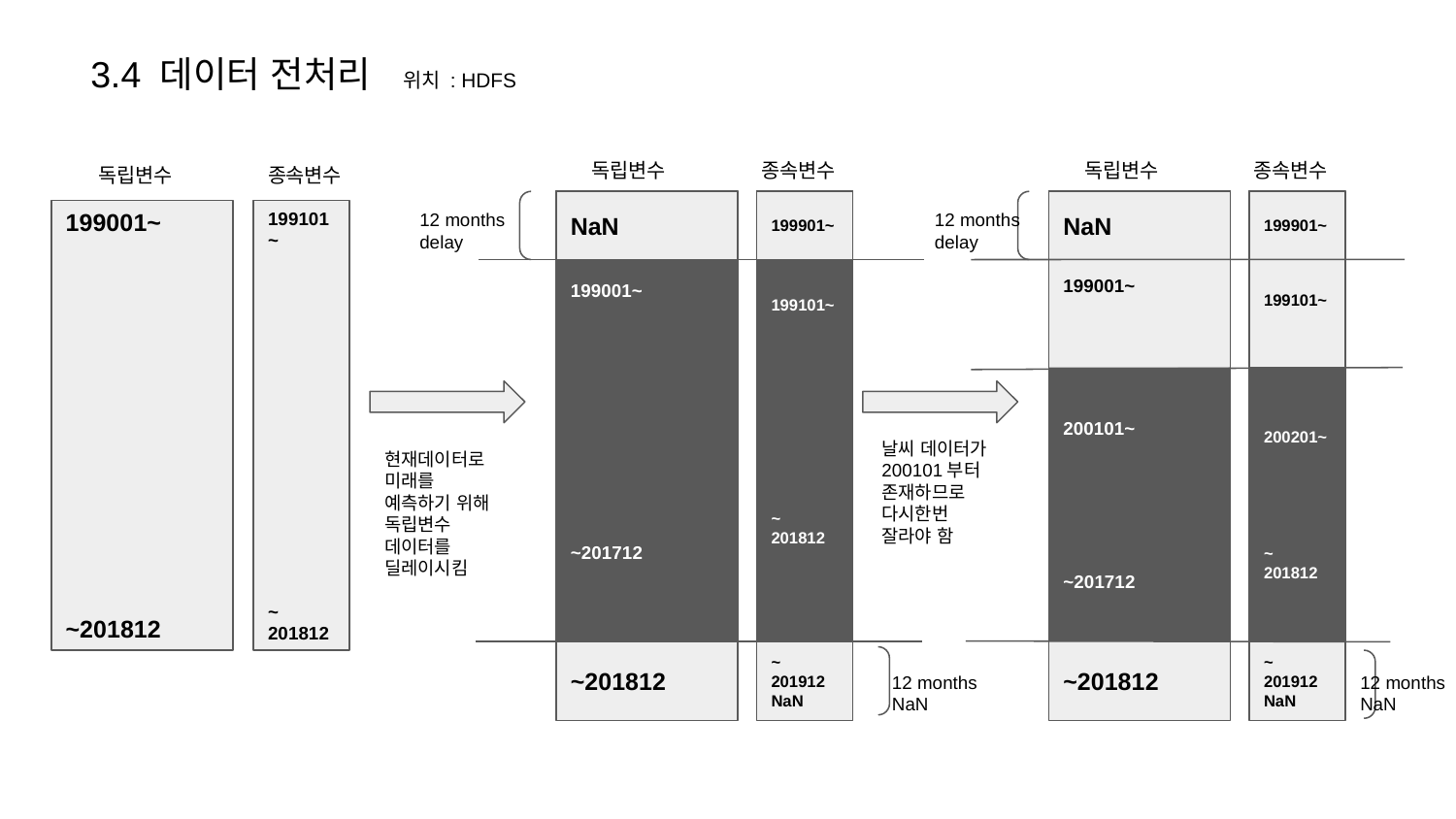

3.4 데이터 전처리
위치 : HDFS
독립변수
종속변수
독립변수
종속변수
독립변수
종속변수

199001~

~201712
NaN
199101~

~
201812
199901~

199001~

NaN
199901~
199101~

12 months
delay
12 months
delay
199001~

~201812
199101~

~
201812
200101~

~201712
200201~

~
201812

날씨 데이터가 200101부터 존재하므로 다시한번 잘라야 함
현재데이터로
미래를 예측하기 위해 독립변수 데이터를 딜레이시킴
~201812
~
201912
NaN
~201812
~
201912
NaN

12 months
NaN
12 months
NaN